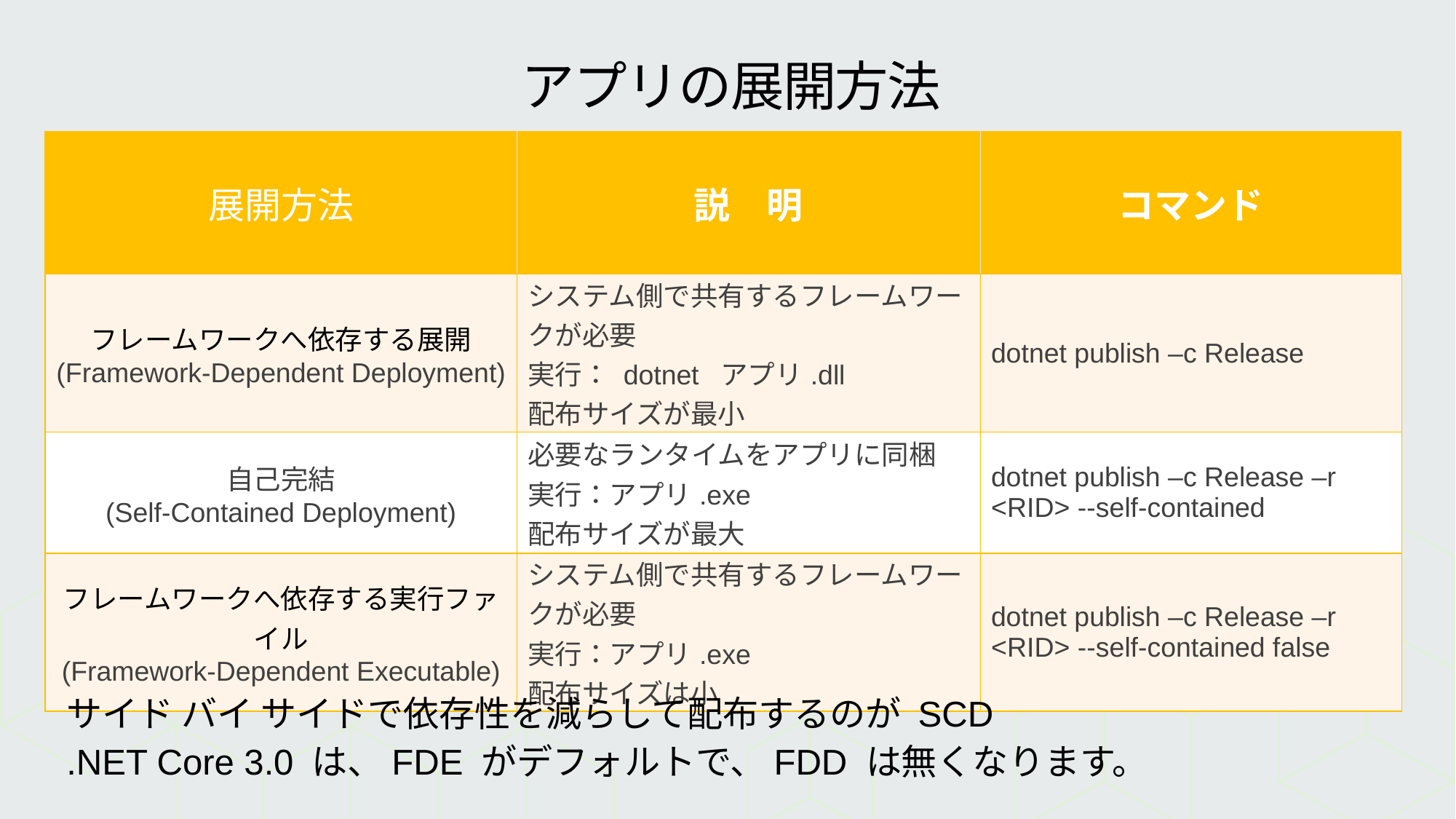

# アプリの展開方法
| 展開方法 | 説　明 | コマンド |
| --- | --- | --- |
| フレームワークへ依存する展開 (Framework-Dependent Deployment) | システム側で共有するフレームワークが必要 実行： dotnet アプリ.dll 配布サイズが最小 | dotnet publish –c Release |
| 自己完結 (Self-Contained Deployment) | 必要なランタイムをアプリに同梱 実行：アプリ.exe 配布サイズが最大 | dotnet publish –c Release –r <RID> --self-contained |
| フレームワークへ依存する実行ファイル (Framework-Dependent Executable) | システム側で共有するフレームワークが必要 実行：アプリ.exe 配布サイズは小 | dotnet publish –c Release –r <RID> --self-contained false |
サイド バイ サイドで依存性を減らして配布するのが SCD
.NET Core 3.0 は、FDE がデフォルトで、FDD は無くなります。